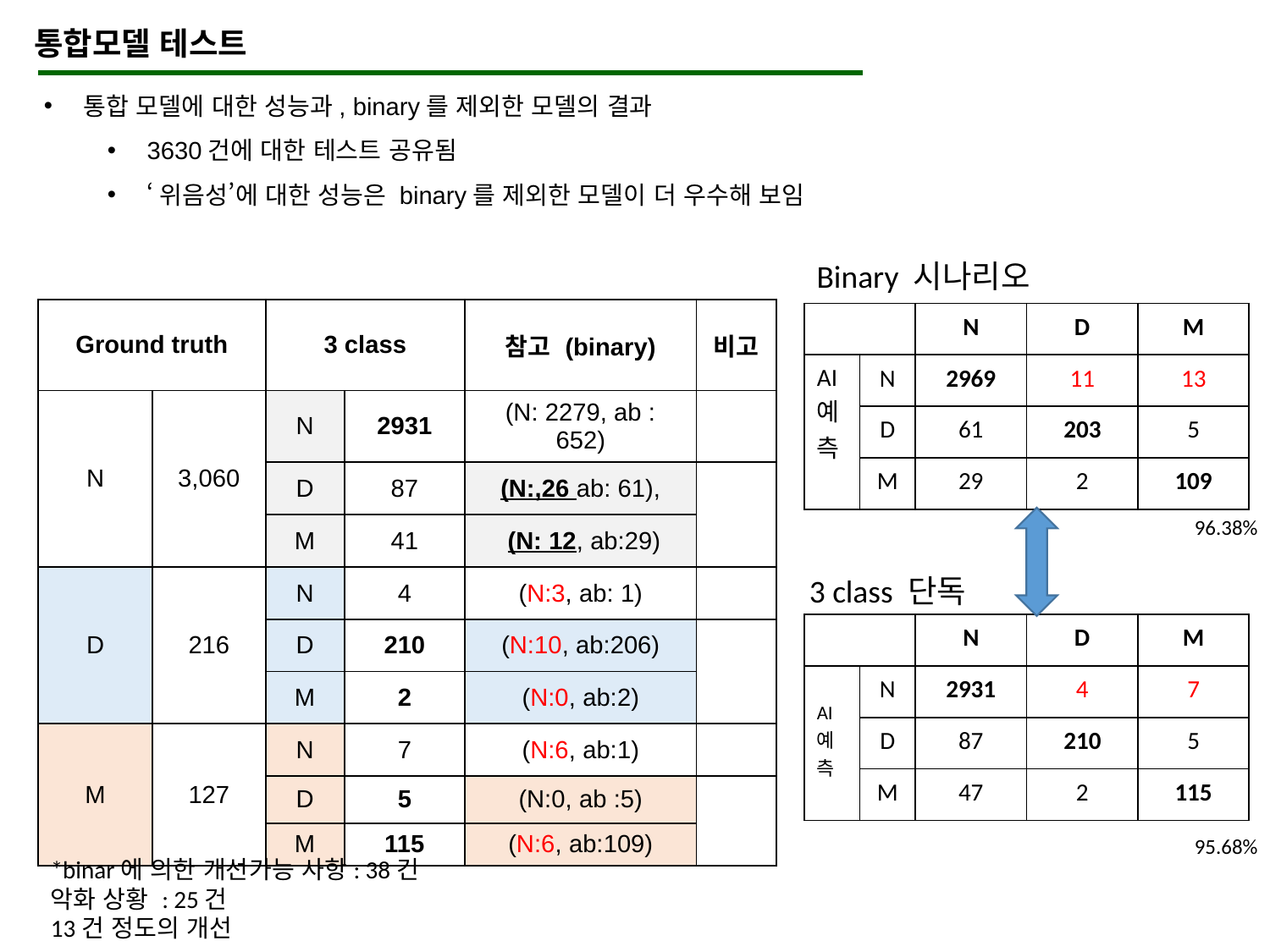

통합모델 테스트
통합 모델에 대한 성능과, binary를 제외한 모델의 결과
3630건에 대한 테스트 공유됨
‘위음성’에 대한 성능은 binary를 제외한 모델이 더 우수해 보임

Binary 시나리오
| Ground truth |  | 3 class |  | 참고 (binary) | 비고 |
| --- | --- | --- | --- | --- | --- |
| N | 3,060 | N | 2931 | (N: 2279, ab : 652) |  |
|  |  | D | 87 | (N:,26 ab: 61), |  |
|  |  | M | 41 | (N: 12, ab:29) |  |
| D | 216 | N | 4 | (N:3, ab: 1) |  |
|  |  | D | 210 | (N:10, ab:206) |  |
|  |  | M | 2 | (N:0, ab:2) |  |
| M | 127 | N | 7 | (N:6, ab:1) |  |
|  |  | D | 5 | (N:0, ab :5) |  |
|  |  | M | 115 | (N:6, ab:109) |  |
|  |  | N | D | M |
| --- | --- | --- | --- | --- |
| AI예측 | N | 2969 | 11 | 13 |
|  | D | 61 | 203 | 5 |
|  | M | 29 | 2 | 109 |
96.38%

3 class 단독
|  |  | N | D | M |
| --- | --- | --- | --- | --- |
| AI예측 | N | 2931 | 4 | 7 |
|  | D | 87 | 210 | 5 |
|  | M | 47 | 2 | 115 |
95.68%
*binar에 의한 개선가능 사항: 38건
악화 상황 : 25건
13건 정도의 개선